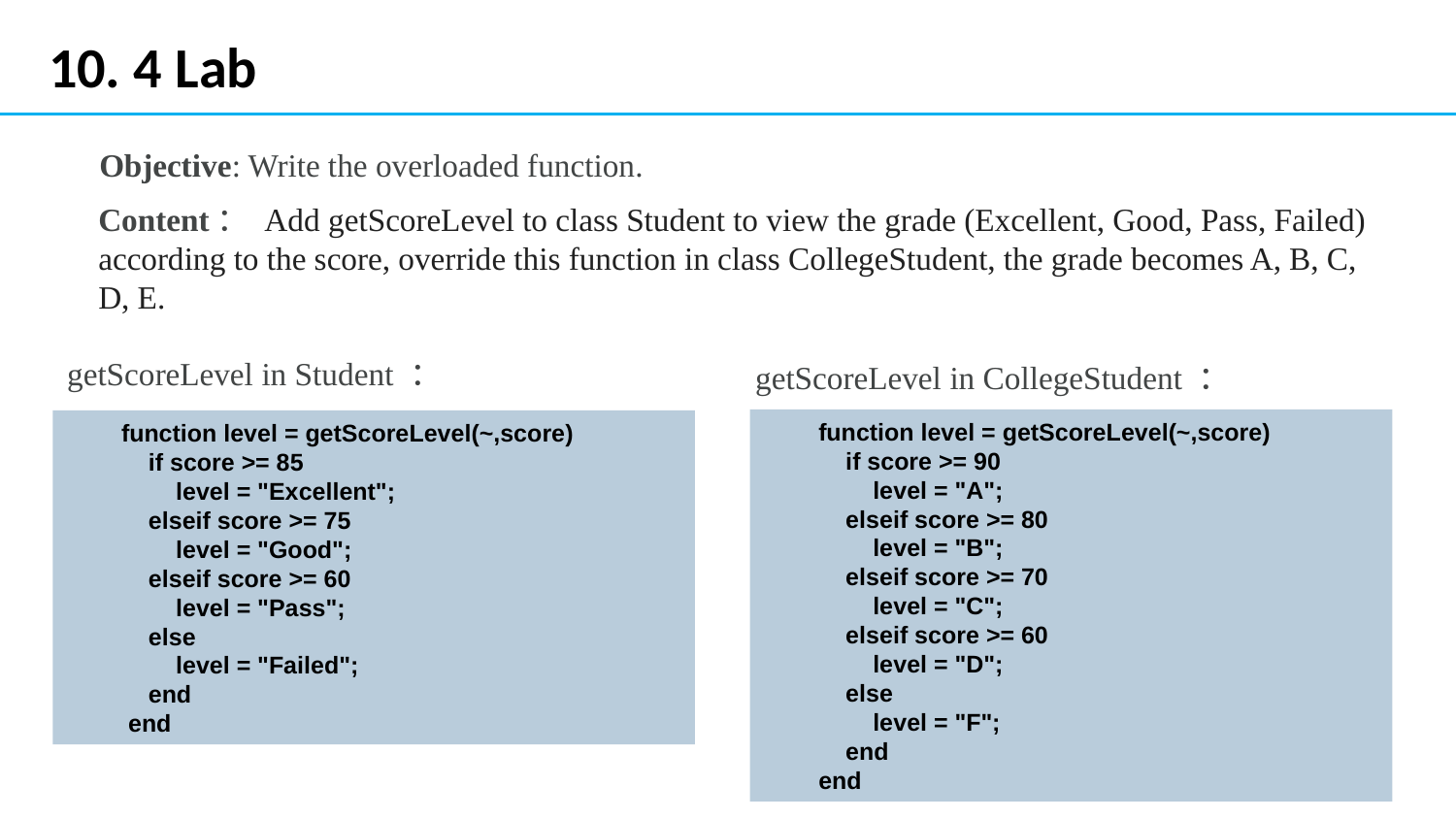

# 10. 4 Lab
Objective: Write the overloaded function.
Content： Add getScoreLevel to class Student to view the grade (Excellent, Good, Pass, Failed) according to the score, override this function in class CollegeStudent, the grade becomes A, B, C, D, E.
getScoreLevel in Student ：
getScoreLevel in CollegeStudent ：
        function level = getScoreLevel(~,score)
            if score >= 90
                level = "A";
            elseif score >= 80
                level = "B";
            elseif score >= 70
                level = "C";
            elseif score >= 60
                level = "D";
            else
                level = "F";
            end
        end
        function level = getScoreLevel(~,score)
            if score >= 85
                level = "Excellent";
            elseif score >= 75
                level = "Good";
            elseif score >= 60
                level = "Pass";
            else
                level = "Failed";
            end
         end
运行结果：